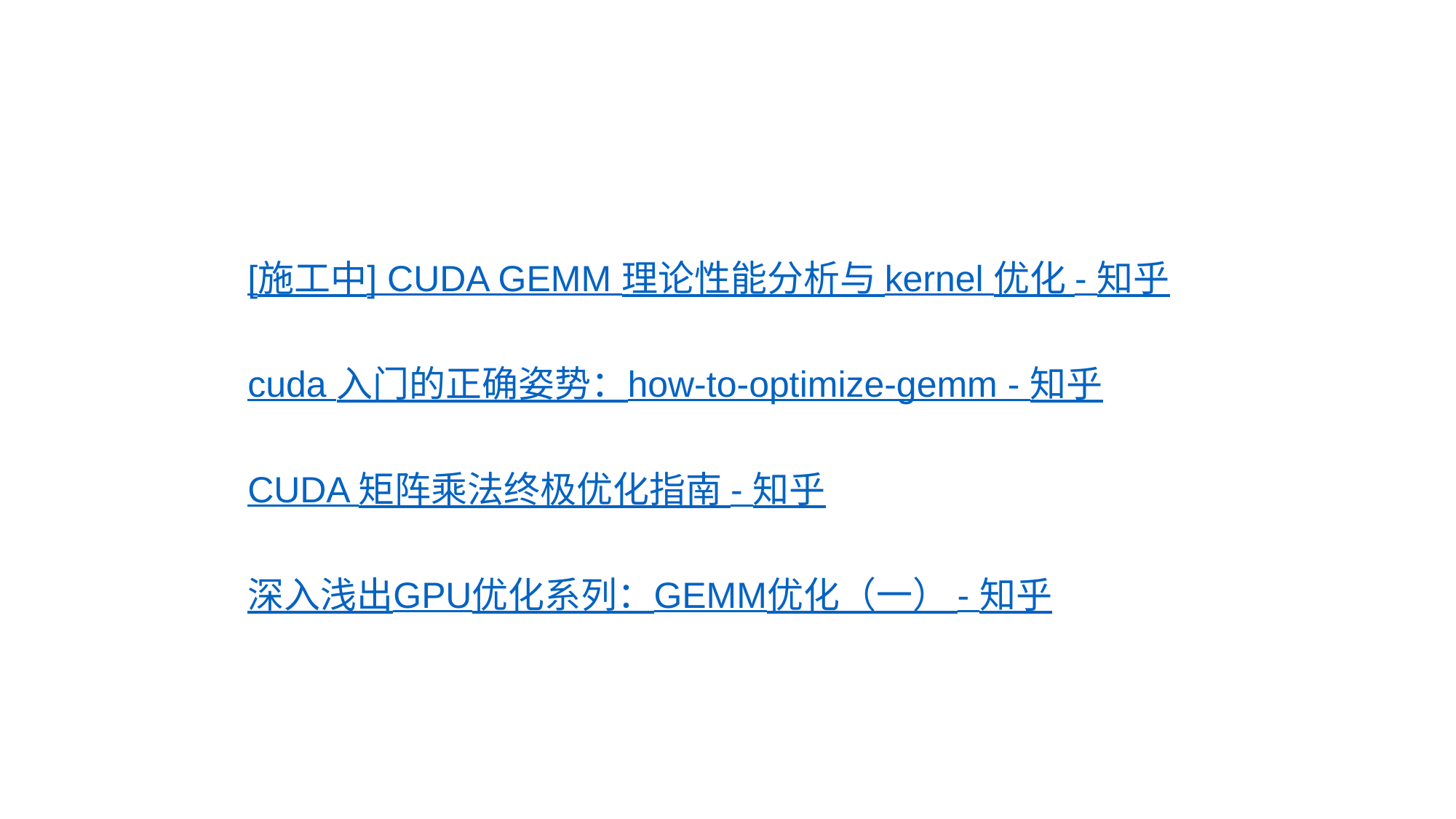

[施工中] CUDA GEMM 理论性能分析与 kernel 优化 - 知乎
cuda 入门的正确姿势：how-to-optimize-gemm - 知乎
CUDA 矩阵乘法终极优化指南 - 知乎
深入浅出GPU优化系列：GEMM优化（一） - 知乎